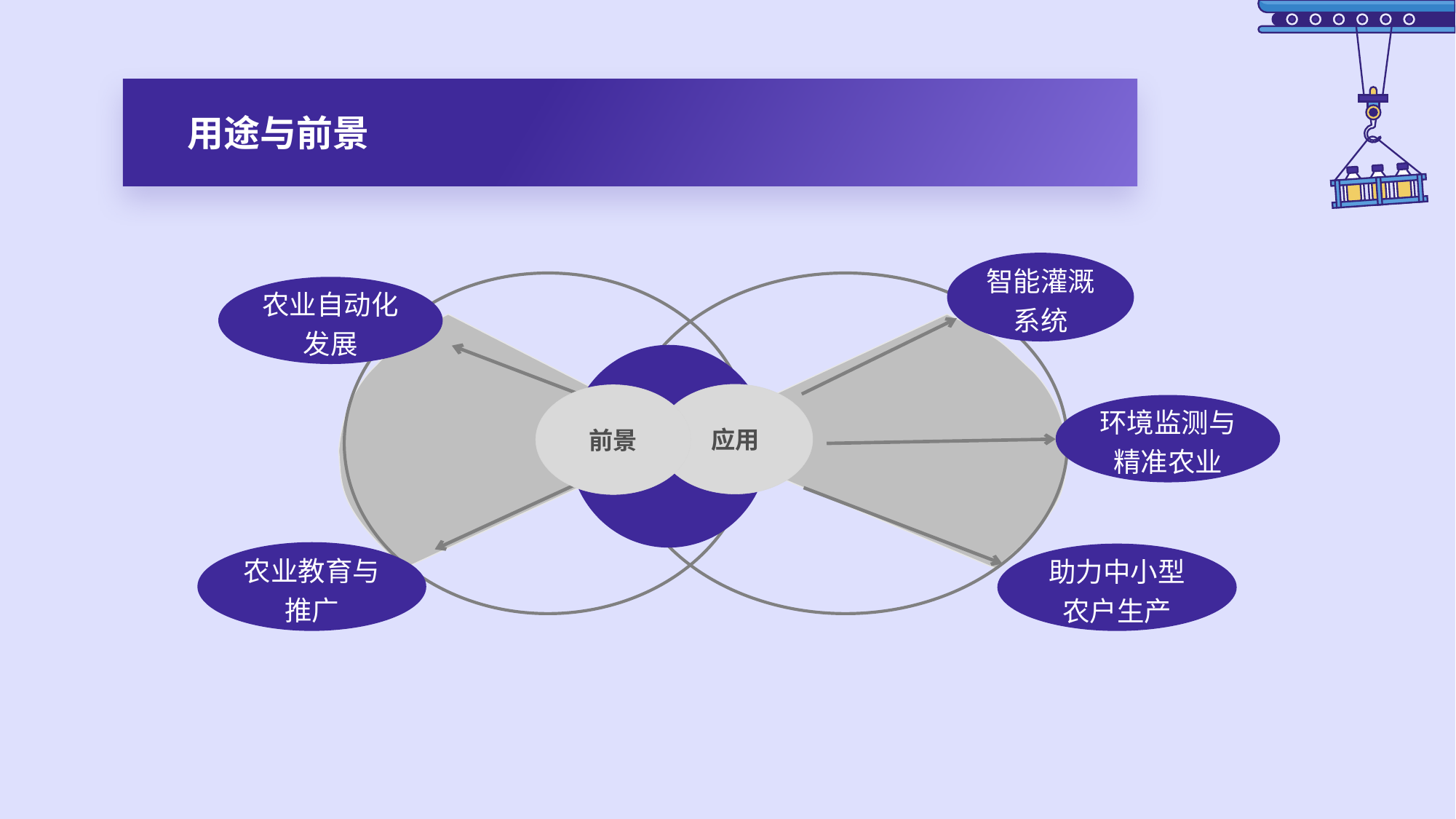

用途与前景

智能灌溉系统

农业自动化发展

应用
前景
环境监测与精准农业
农业教育与推广
助力中小型农户生产